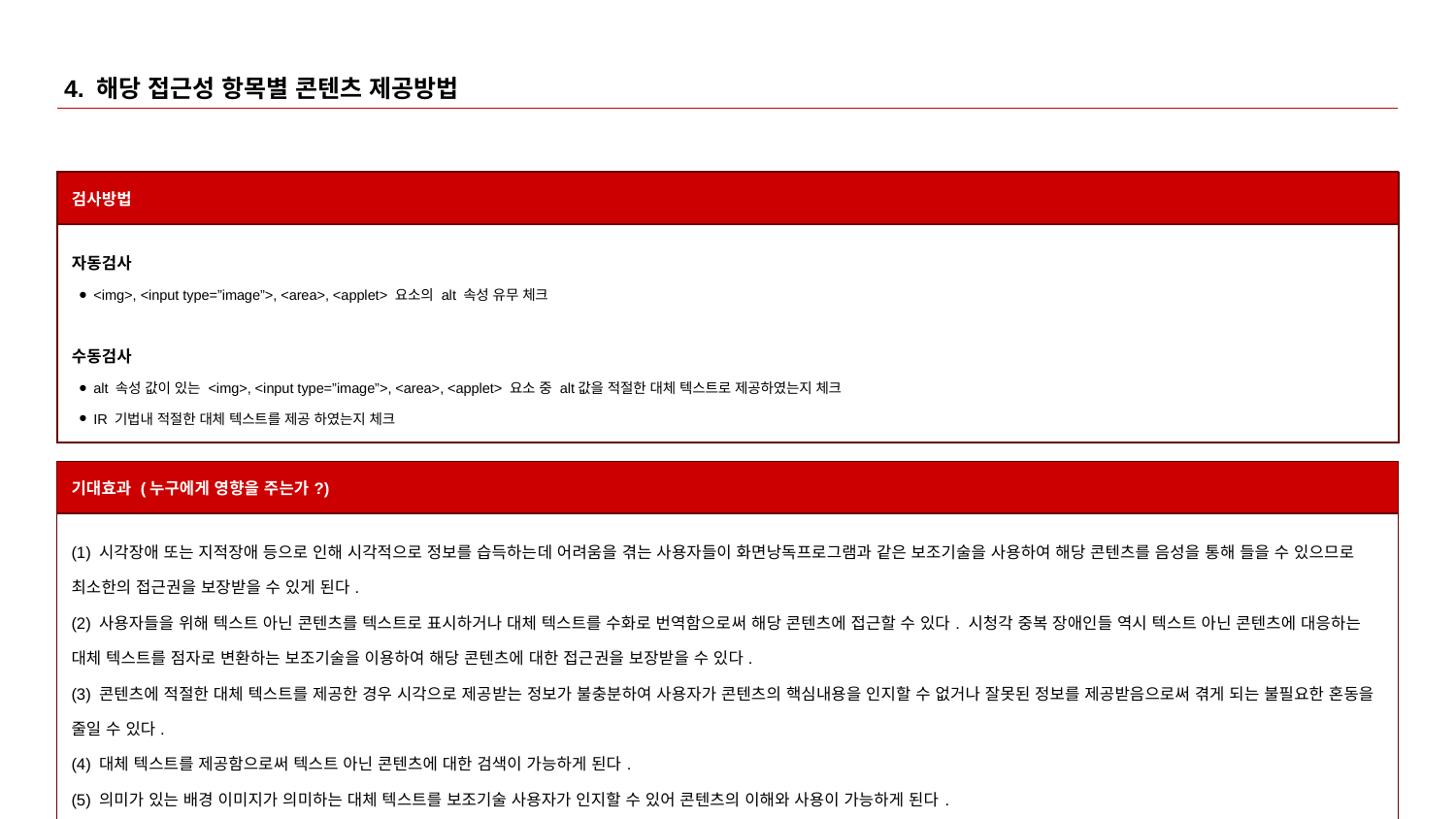

# 4. 해당 접근성 항목별 콘텐츠 제공방법
| 검사방법 |
| --- |
| 자동검사 <img>, <input type=”image”>, <area>, <applet> 요소의 alt 속성 유무 체크 수동검사 alt 속성 값이 있는 <img>, <input type=”image”>, <area>, <applet> 요소 중 alt값을 적절한 대체 텍스트로 제공하였는지 체크 IR 기법내 적절한 대체 텍스트를 제공 하였는지 체크 |
| 기대효과 (누구에게 영향을 주는가?) |
| --- |
| (1) 시각장애 또는 지적장애 등으로 인해 시각적으로 정보를 습득하는데 어려움을 겪는 사용자들이 화면낭독프로그램과 같은 보조기술을 사용하여 해당 콘텐츠를 음성을 통해 들을 수 있으므로 최소한의 접근권을 보장받을 수 있게 된다. (2) 사용자들을 위해 텍스트 아닌 콘텐츠를 텍스트로 표시하거나 대체 텍스트를 수화로 번역함으로써 해당 콘텐츠에 접근할 수 있다. 시청각 중복 장애인들 역시 텍스트 아닌 콘텐츠에 대응하는 대체 텍스트를 점자로 변환하는 보조기술을 이용하여 해당 콘텐츠에 대한 접근권을 보장받을 수 있다. (3) 콘텐츠에 적절한 대체 텍스트를 제공한 경우 시각으로 제공받는 정보가 불충분하여 사용자가 콘텐츠의 핵심내용을 인지할 수 없거나 잘못된 정보를 제공받음으로써 겪게 되는 불필요한 혼동을 줄일 수 있다. (4) 대체 텍스트를 제공함으로써 텍스트 아닌 콘텐츠에 대한 검색이 가능하게 된다. (5) 의미가 있는 배경 이미지가 의미하는 대체 텍스트를 보조기술 사용자가 인지할 수 있어 콘텐츠의 이해와 사용이 가능하게 된다. |